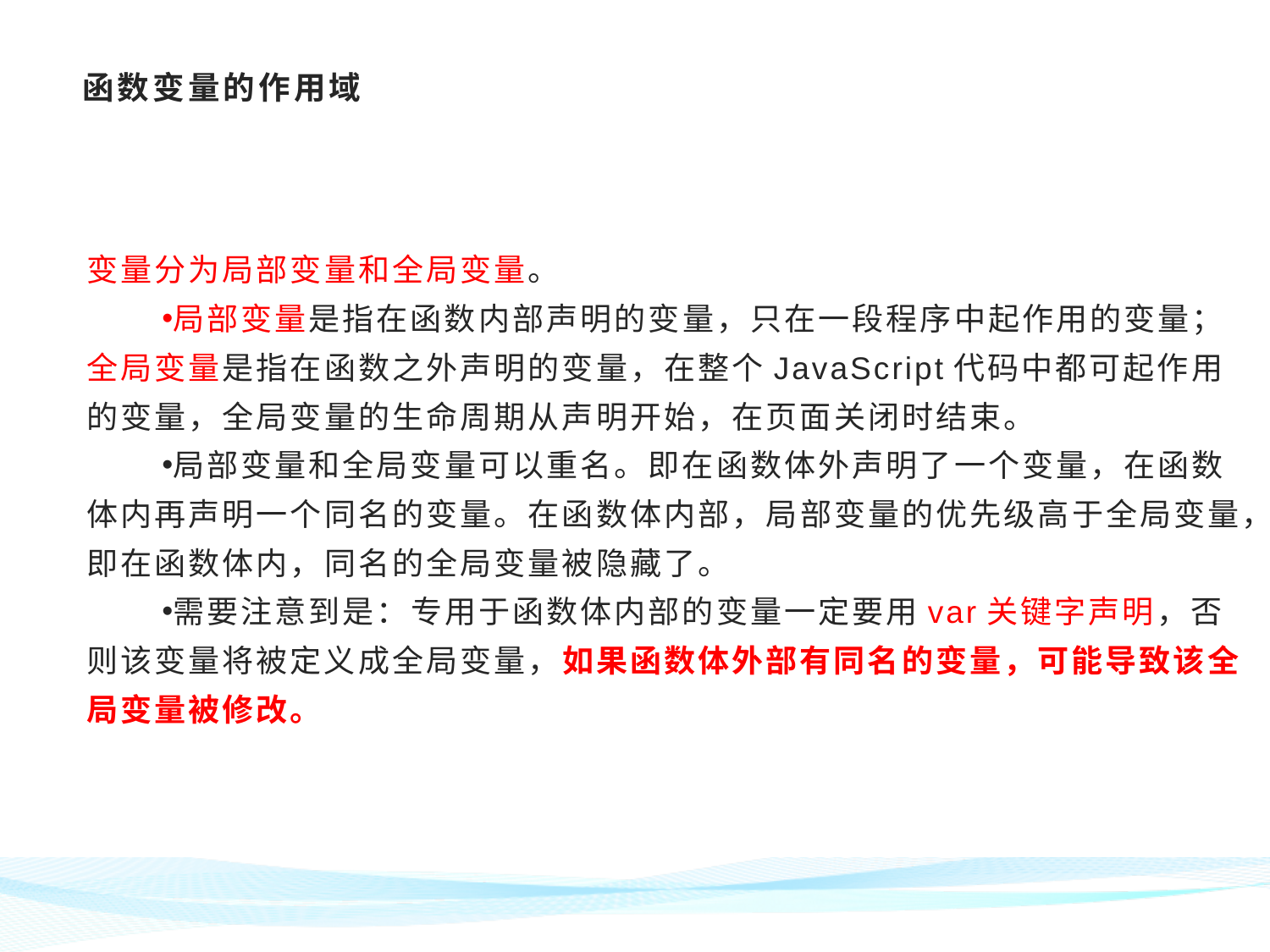

# 函数变量的作用域
变量分为局部变量和全局变量。
局部变量是指在函数内部声明的变量，只在一段程序中起作用的变量；全局变量是指在函数之外声明的变量，在整个JavaScript代码中都可起作用的变量，全局变量的生命周期从声明开始，在页面关闭时结束。
局部变量和全局变量可以重名。即在函数体外声明了一个变量，在函数体内再声明一个同名的变量。在函数体内部，局部变量的优先级高于全局变量，即在函数体内，同名的全局变量被隐藏了。
需要注意到是：专用于函数体内部的变量一定要用var关键字声明，否则该变量将被定义成全局变量，如果函数体外部有同名的变量，可能导致该全局变量被修改。